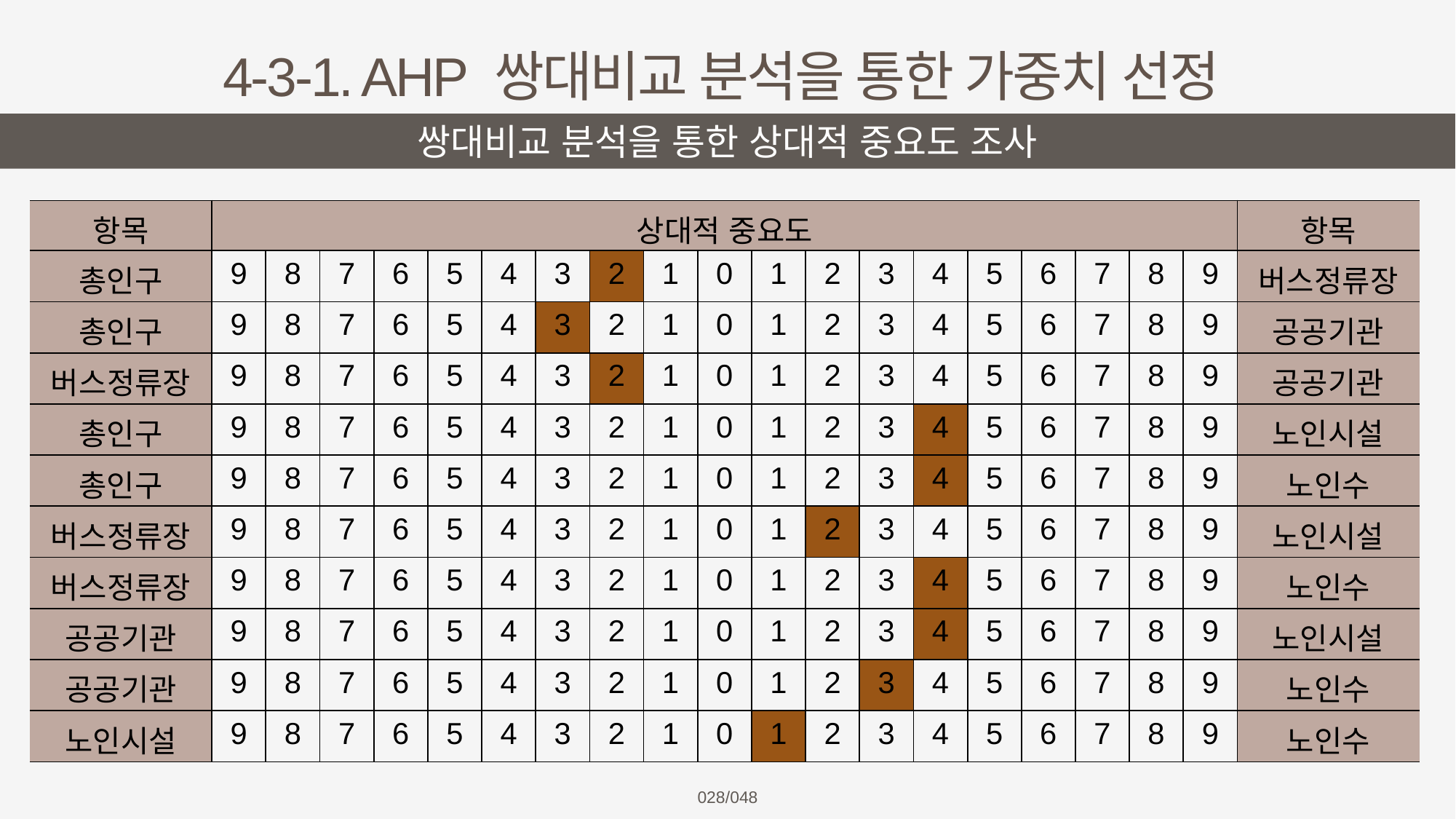

4-3-1. AHP 쌍대비교 분석을 통한 가중치 선정

쌍대비교 분석을 통한 상대적 중요도 조사
| 항목 | 상대적 중요도 |  |  |  |  |  |  |  |  |  |  |  |  |  |  |  |  |  |  | 항목 |
| --- | --- | --- | --- | --- | --- | --- | --- | --- | --- | --- | --- | --- | --- | --- | --- | --- | --- | --- | --- | --- |
| 총인구 | 9 | 8 | 7 | 6 | 5 | 4 | 3 | 2 | 1 | 0 | 1 | 2 | 3 | 4 | 5 | 6 | 7 | 8 | 9 | 버스정류장 |
| 총인구 | 9 | 8 | 7 | 6 | 5 | 4 | 3 | 2 | 1 | 0 | 1 | 2 | 3 | 4 | 5 | 6 | 7 | 8 | 9 | 공공기관 |
| 버스정류장 | 9 | 8 | 7 | 6 | 5 | 4 | 3 | 2 | 1 | 0 | 1 | 2 | 3 | 4 | 5 | 6 | 7 | 8 | 9 | 공공기관 |
| 총인구 | 9 | 8 | 7 | 6 | 5 | 4 | 3 | 2 | 1 | 0 | 1 | 2 | 3 | 4 | 5 | 6 | 7 | 8 | 9 | 노인시설 |
| 총인구 | 9 | 8 | 7 | 6 | 5 | 4 | 3 | 2 | 1 | 0 | 1 | 2 | 3 | 4 | 5 | 6 | 7 | 8 | 9 | 노인수 |
| 버스정류장 | 9 | 8 | 7 | 6 | 5 | 4 | 3 | 2 | 1 | 0 | 1 | 2 | 3 | 4 | 5 | 6 | 7 | 8 | 9 | 노인시설 |
| 버스정류장 | 9 | 8 | 7 | 6 | 5 | 4 | 3 | 2 | 1 | 0 | 1 | 2 | 3 | 4 | 5 | 6 | 7 | 8 | 9 | 노인수 |
| 공공기관 | 9 | 8 | 7 | 6 | 5 | 4 | 3 | 2 | 1 | 0 | 1 | 2 | 3 | 4 | 5 | 6 | 7 | 8 | 9 | 노인시설 |
| 공공기관 | 9 | 8 | 7 | 6 | 5 | 4 | 3 | 2 | 1 | 0 | 1 | 2 | 3 | 4 | 5 | 6 | 7 | 8 | 9 | 노인수 |
| 노인시설 | 9 | 8 | 7 | 6 | 5 | 4 | 3 | 2 | 1 | 0 | 1 | 2 | 3 | 4 | 5 | 6 | 7 | 8 | 9 | 노인수 |
028/048